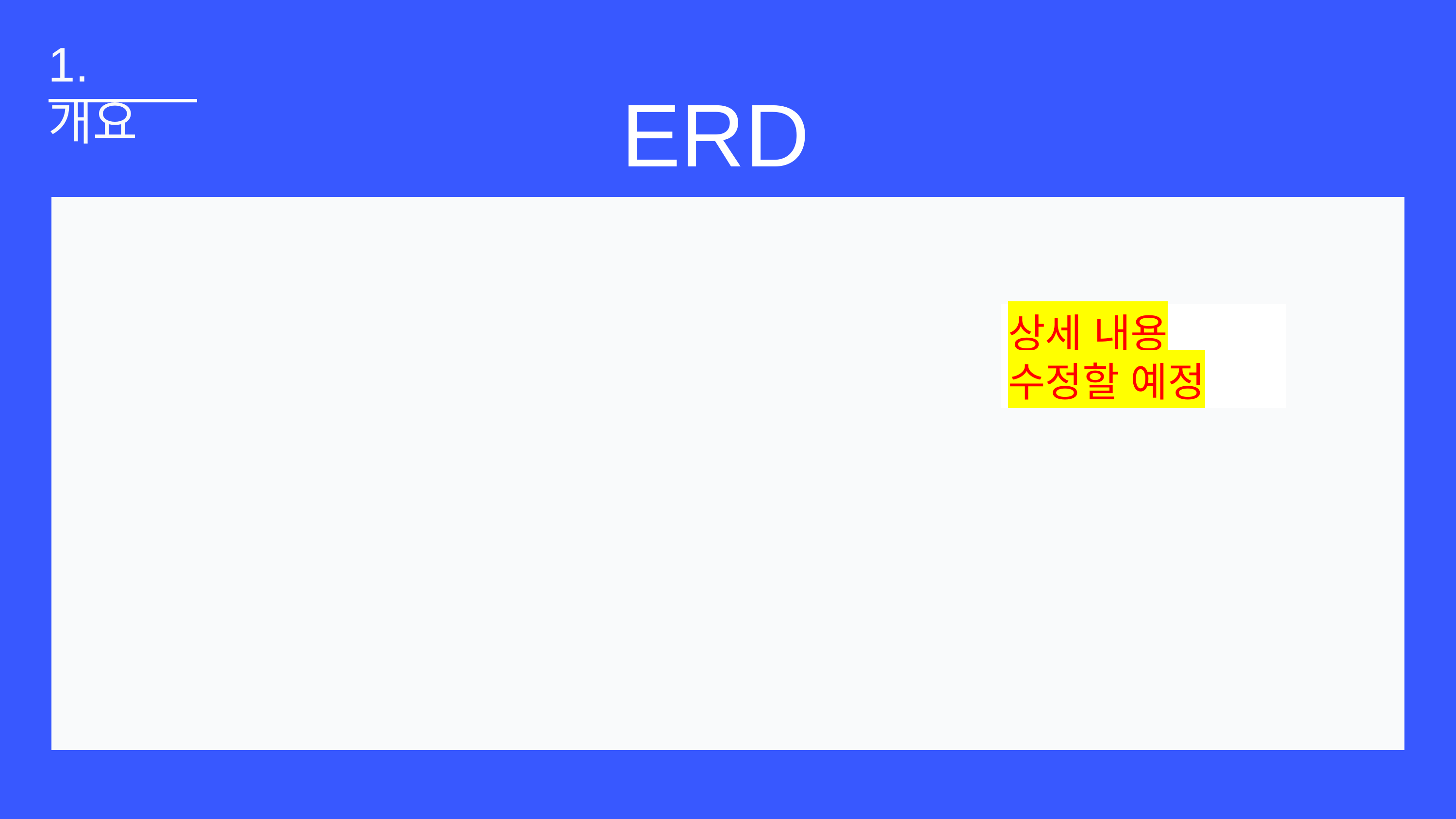

1. 개요
ERD

상세 내용 수정할 예정